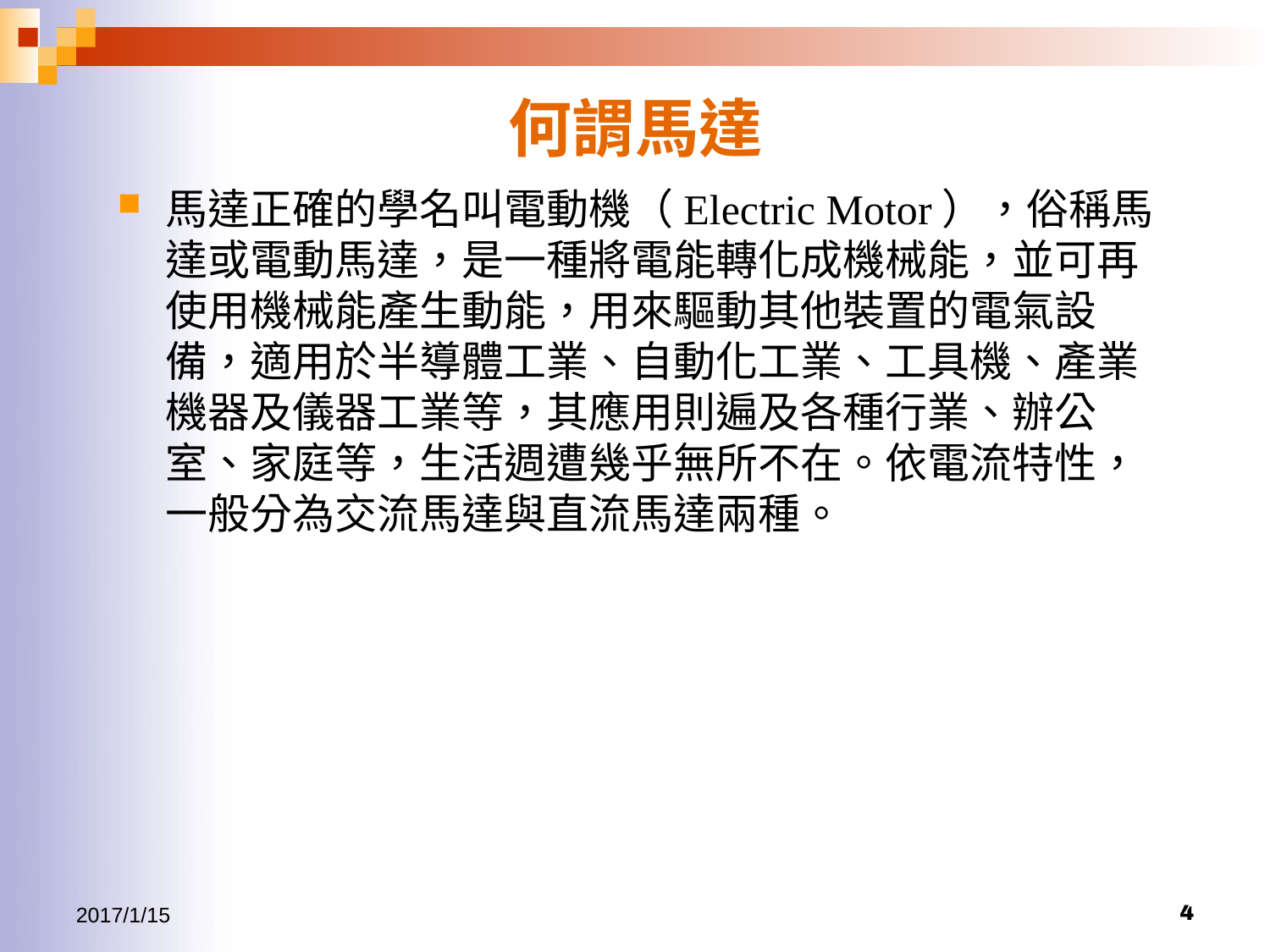

# 何謂馬達
馬達正確的學名叫電動機（Electric Motor），俗稱馬達或電動馬達，是一種將電能轉化成機械能，並可再使用機械能產生動能，用來驅動其他裝置的電氣設備，適用於半導體工業、自動化工業、工具機、產業機器及儀器工業等，其應用則遍及各種行業、辦公室、家庭等，生活週遭幾乎無所不在。依電流特性，一般分為交流馬達與直流馬達兩種。
2017/1/15
4